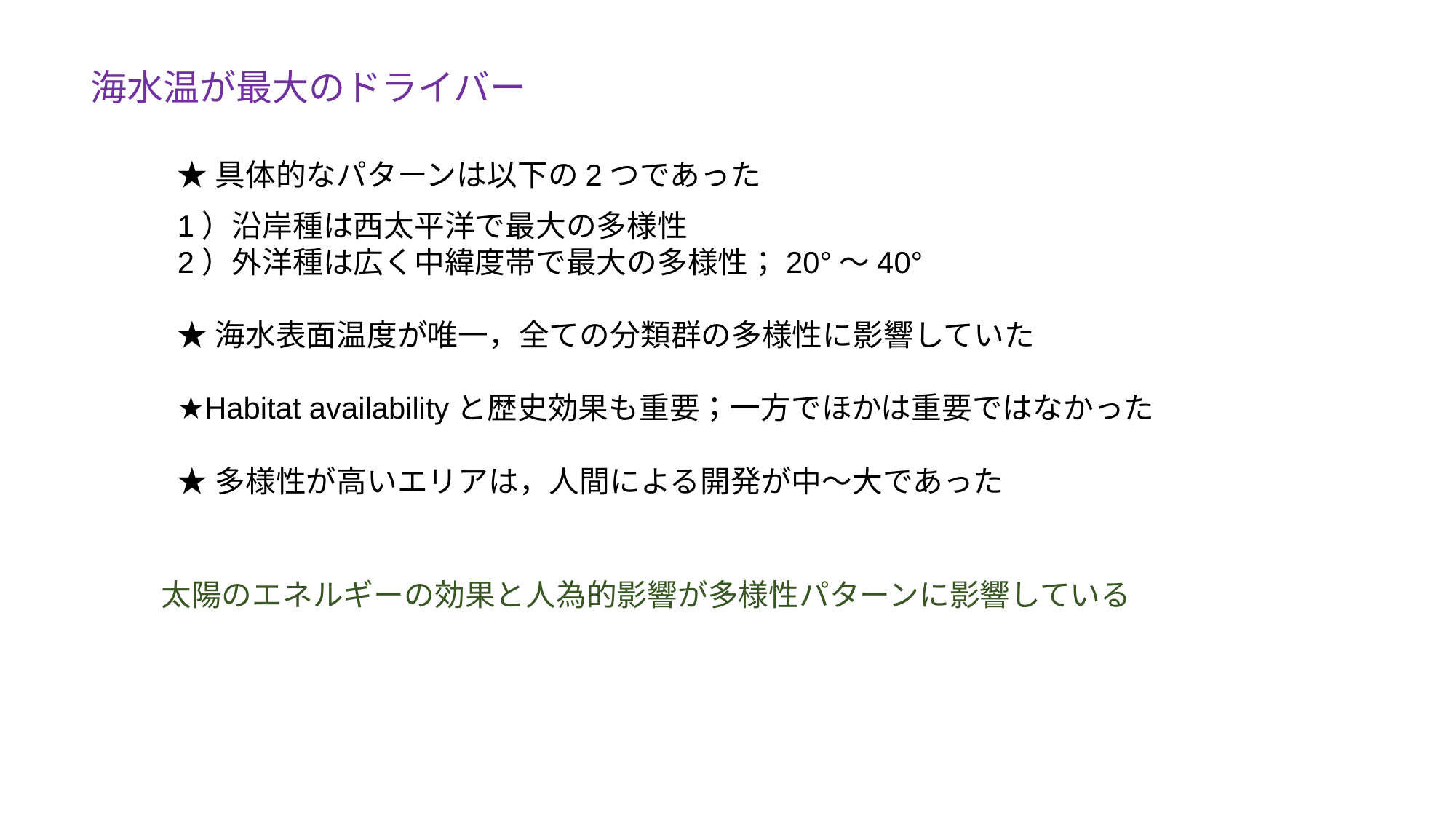

海水温が最大のドライバー
★具体的なパターンは以下の2つであった

1）沿岸種は西太平洋で最大の多様性
2）外洋種は広く中緯度帯で最大の多様性；20°〜40°

★海水表面温度が唯一，全ての分類群の多様性に影響していた

★Habitat availabilityと歴史効果も重要；一方でほかは重要ではなかった

★多様性が高いエリアは，人間による開発が中〜大であった
太陽のエネルギーの効果と人為的影響が多様性パターンに影響している